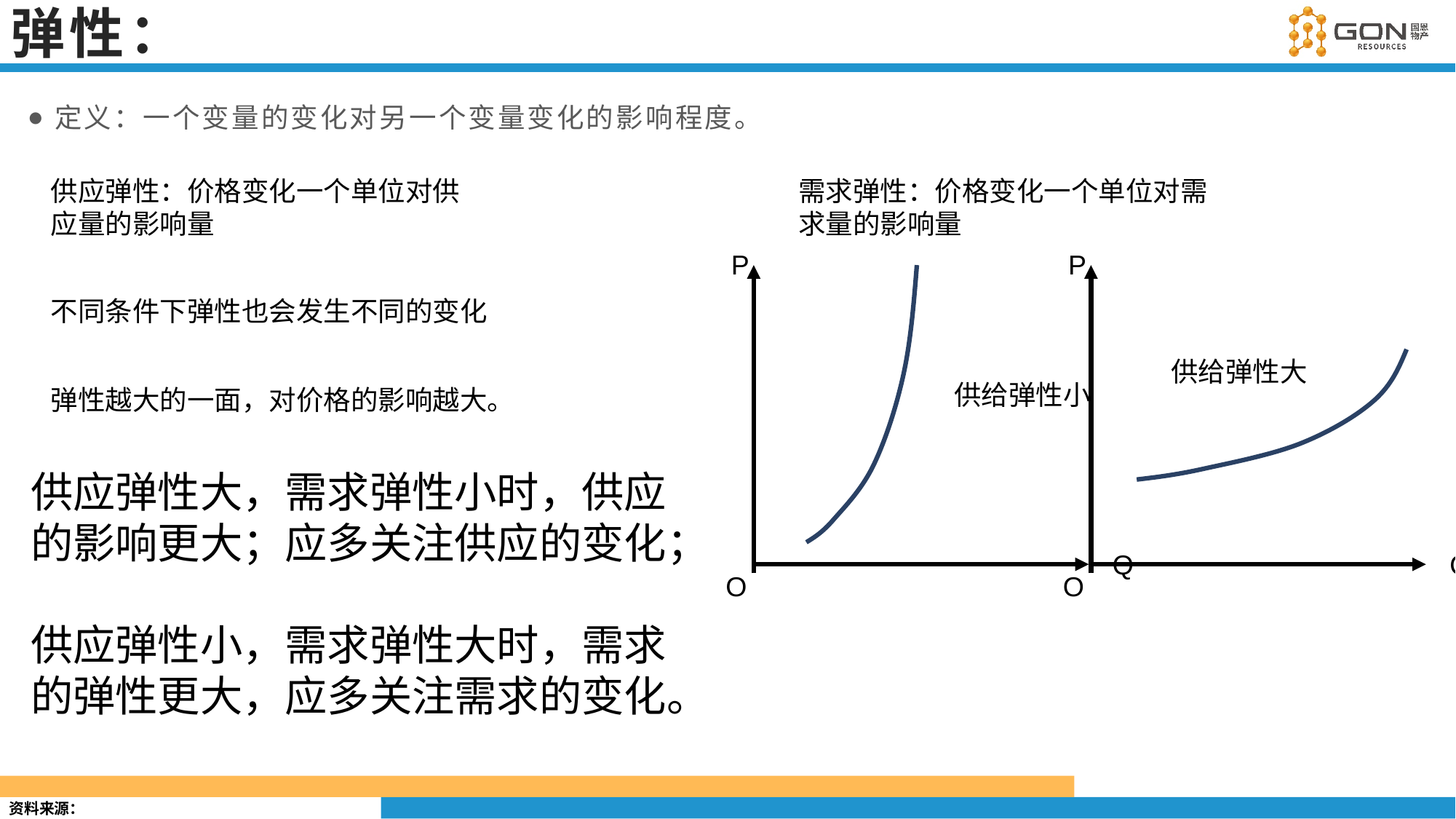

# 弹性：
定义：一个变量的变化对另一个变量变化的影响程度。
需求弹性：价格变化一个单位对需求量的影响量
供应弹性：价格变化一个单位对供应量的影响量
P
P

不同条件下弹性也会发生不同的变化

供给弹性大
供给弹性小
弹性越大的一面，对价格的影响越大。
供应弹性大，需求弹性小时，供应的影响更大；应多关注供应的变化；

供应弹性小，需求弹性大时，需求的弹性更大，应多关注需求的变化。
Q
Q
O
O